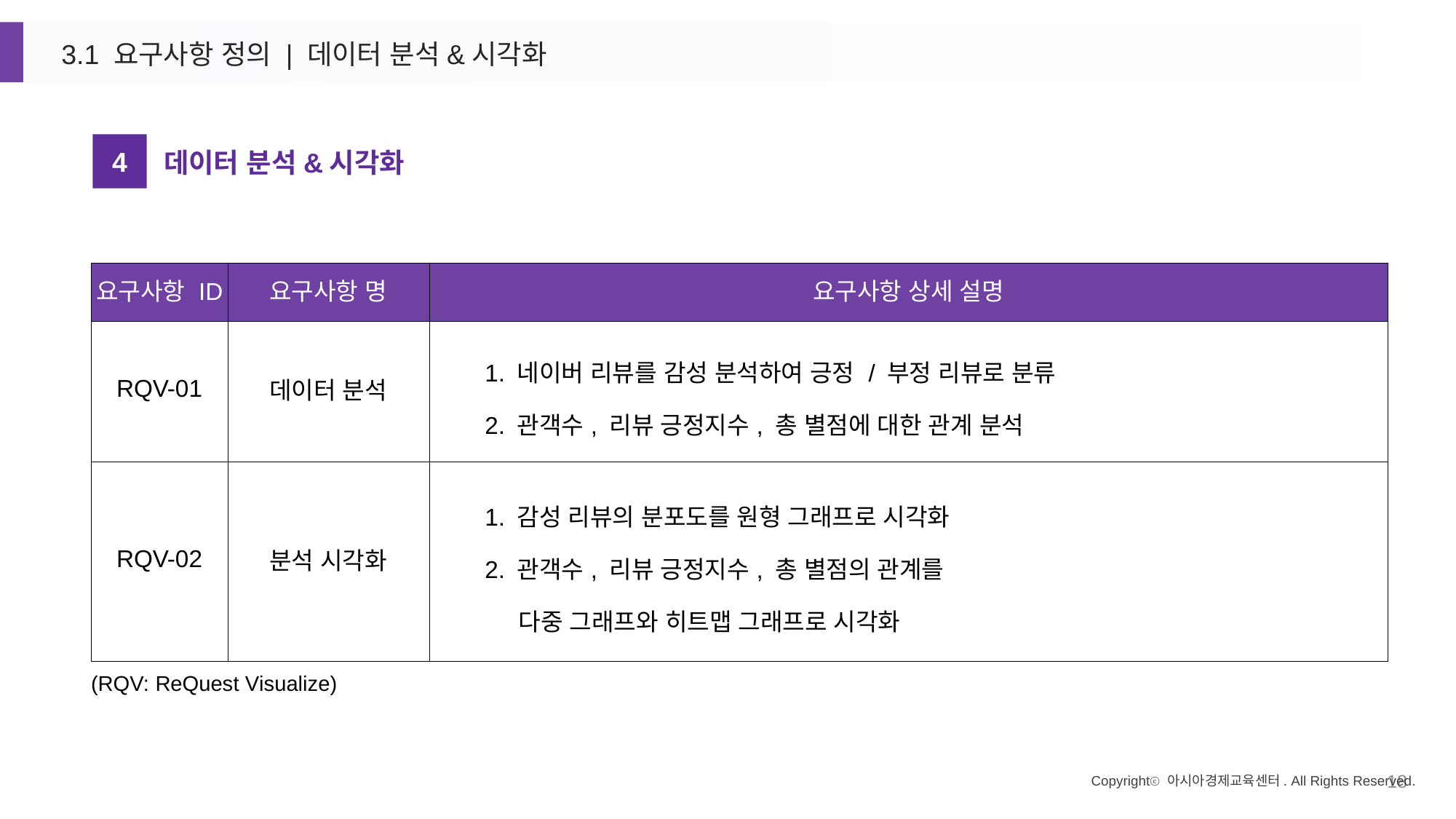

3.1 요구사항 정의 | 데이터 분석&시각화
4
데이터 분석&시각화
| 요구사항 ID | 요구사항 명 | 요구사항 상세 설명 |
| --- | --- | --- |
| RQV-01 | 데이터 분석 | 1. 네이버 리뷰를 감성 분석하여 긍정 / 부정 리뷰로 분류 2. 관객수, 리뷰 긍정지수, 총 별점에 대한 관계 분석 |
| RQV-02 | 분석 시각화 | 1. 감성 리뷰의 분포도를 원형 그래프로 시각화 2. 관객수, 리뷰 긍정지수, 총 별점의 관계를 다중 그래프와 히트맵 그래프로 시각화 |
(RQV: ReQuest Visualize)
Copyrightⓒ 아시아경제교육센터. All Rights Reserved.